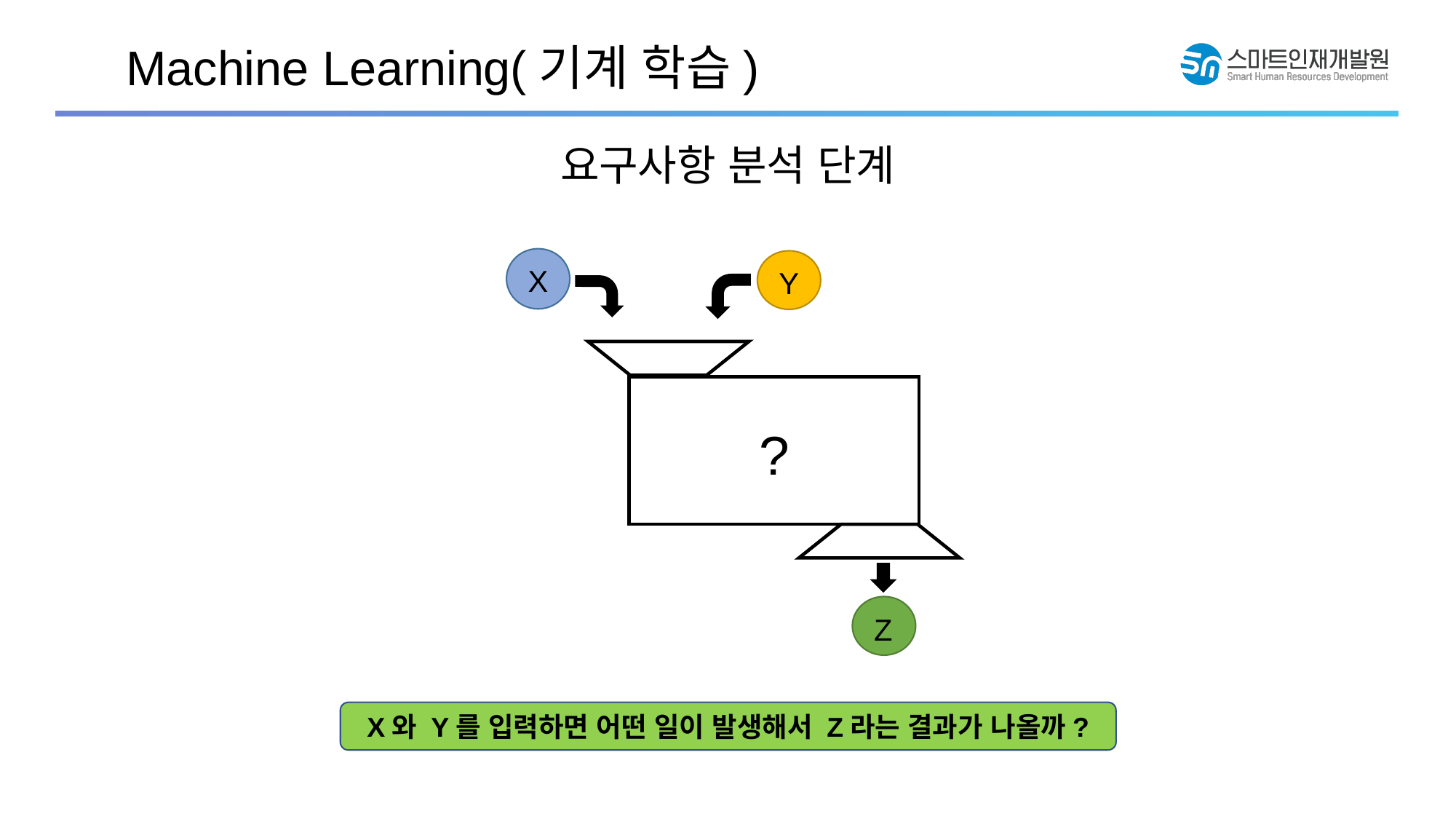

Machine Learning(기계 학습)
요구사항 분석 단계

X
Y

?

Z
X와 Y를 입력하면 어떤 일이 발생해서 Z라는 결과가 나올까?